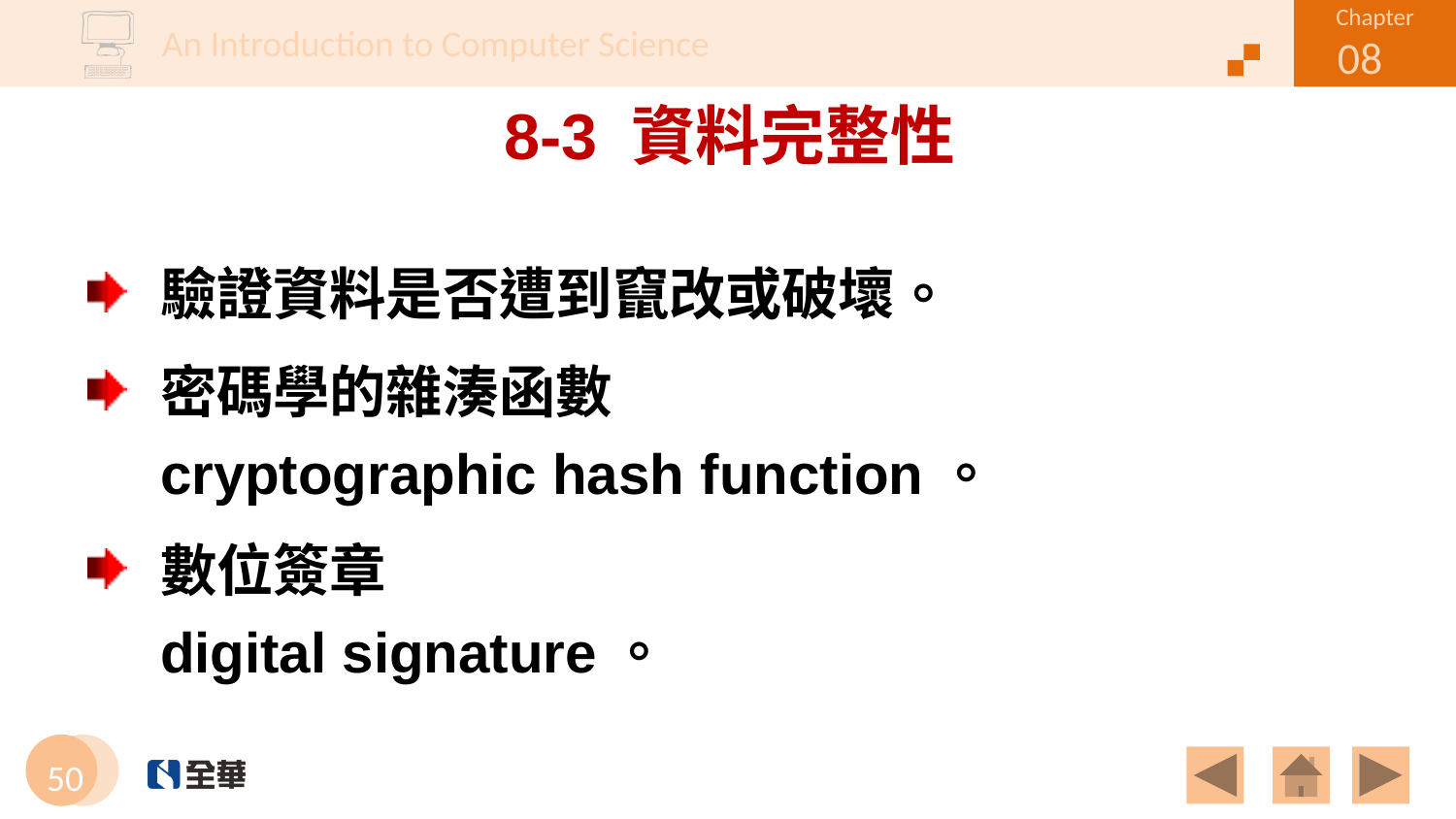

# 8-3 資料完整性
驗證資料是否遭到竄改或破壞。
密碼學的雜湊函數
cryptographic hash function。
數位簽章
digital signature。